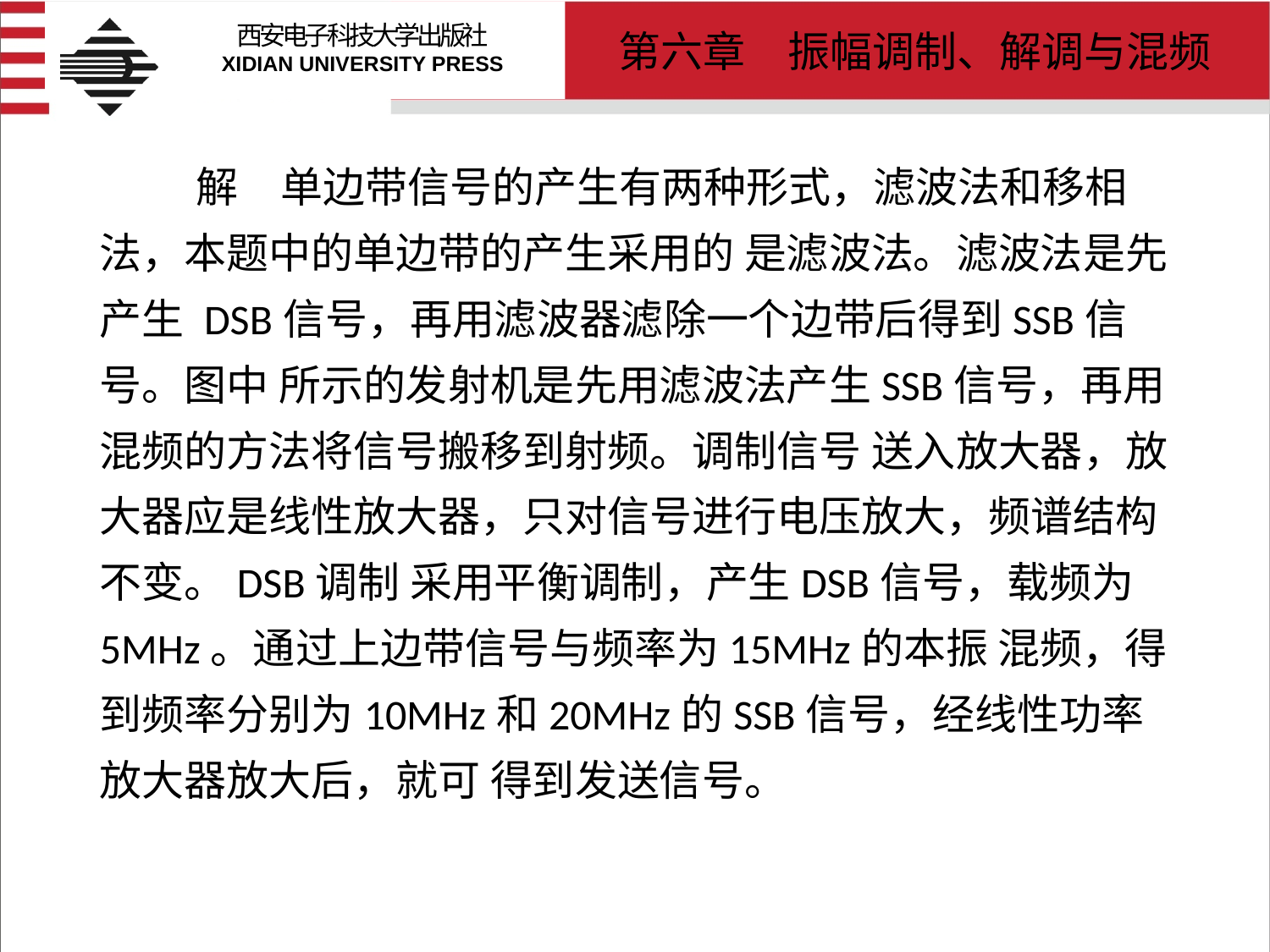

# 解　单边带信号的产生有两种形式，滤波法和移相法，本题中的单边带的产生采用的 是滤波法。滤波法是先产生 DSB信号，再用滤波器滤除一个边带后得到SSB信号。图中 所示的发射机是先用滤波法产生SSB信号，再用混频的方法将信号搬移到射频。调制信号 送入放大器，放大器应是线性放大器，只对信号进行电压放大，频谱结构不变。DSB调制 采用平衡调制，产生DSB信号，载频为5MHz。通过上边带信号与频率为15MHz的本振 混频，得到频率分别为10MHz和20MHz的SSB信号，经线性功率放大器放大后，就可 得到发送信号。